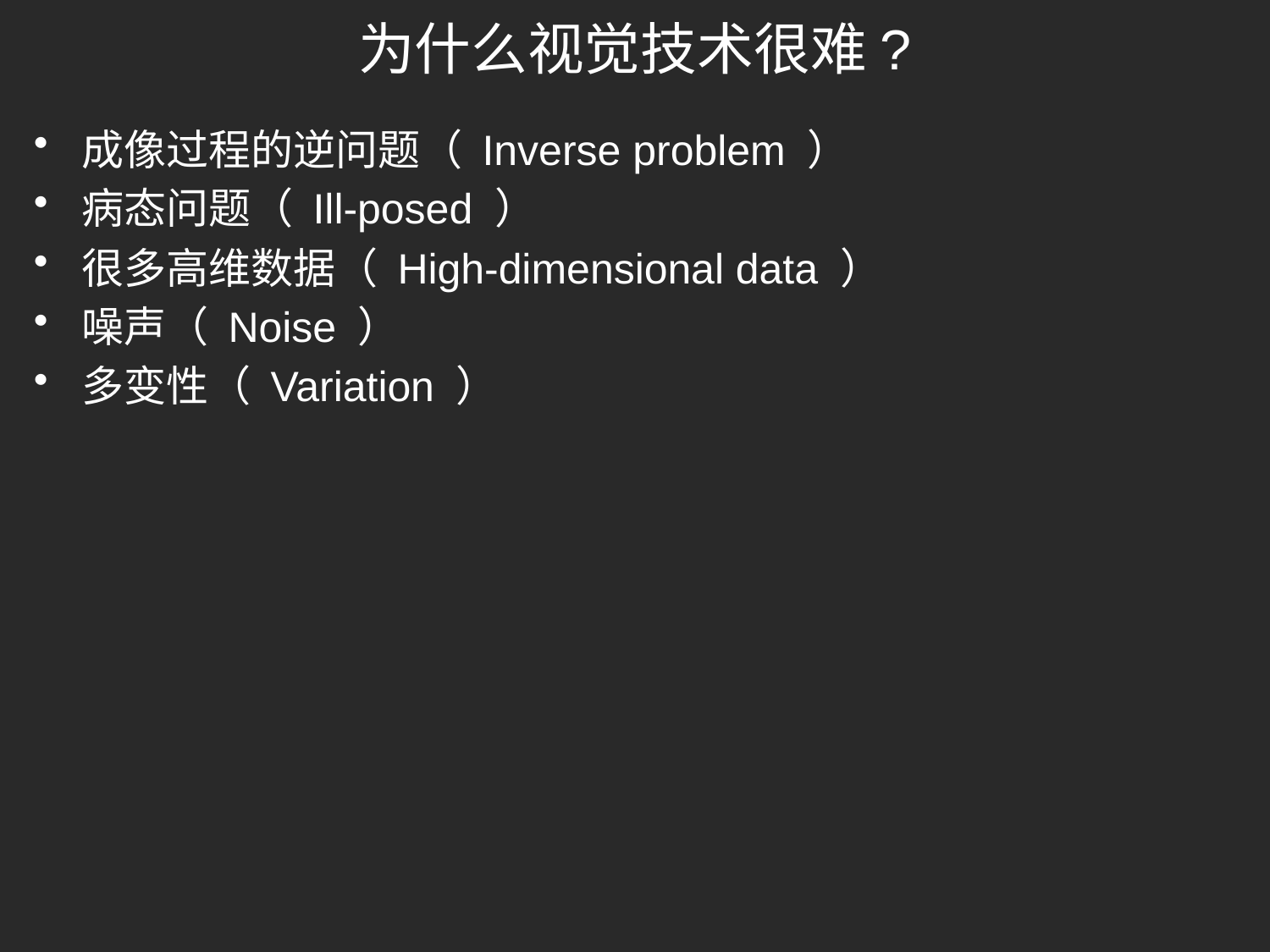

# 为什么视觉技术很难?
成像过程的逆问题（ Inverse problem ）
病态问题（ Ill-posed ）
很多高维数据（ High-dimensional data ）
噪声（ Noise ）
多变性（ Variation ）